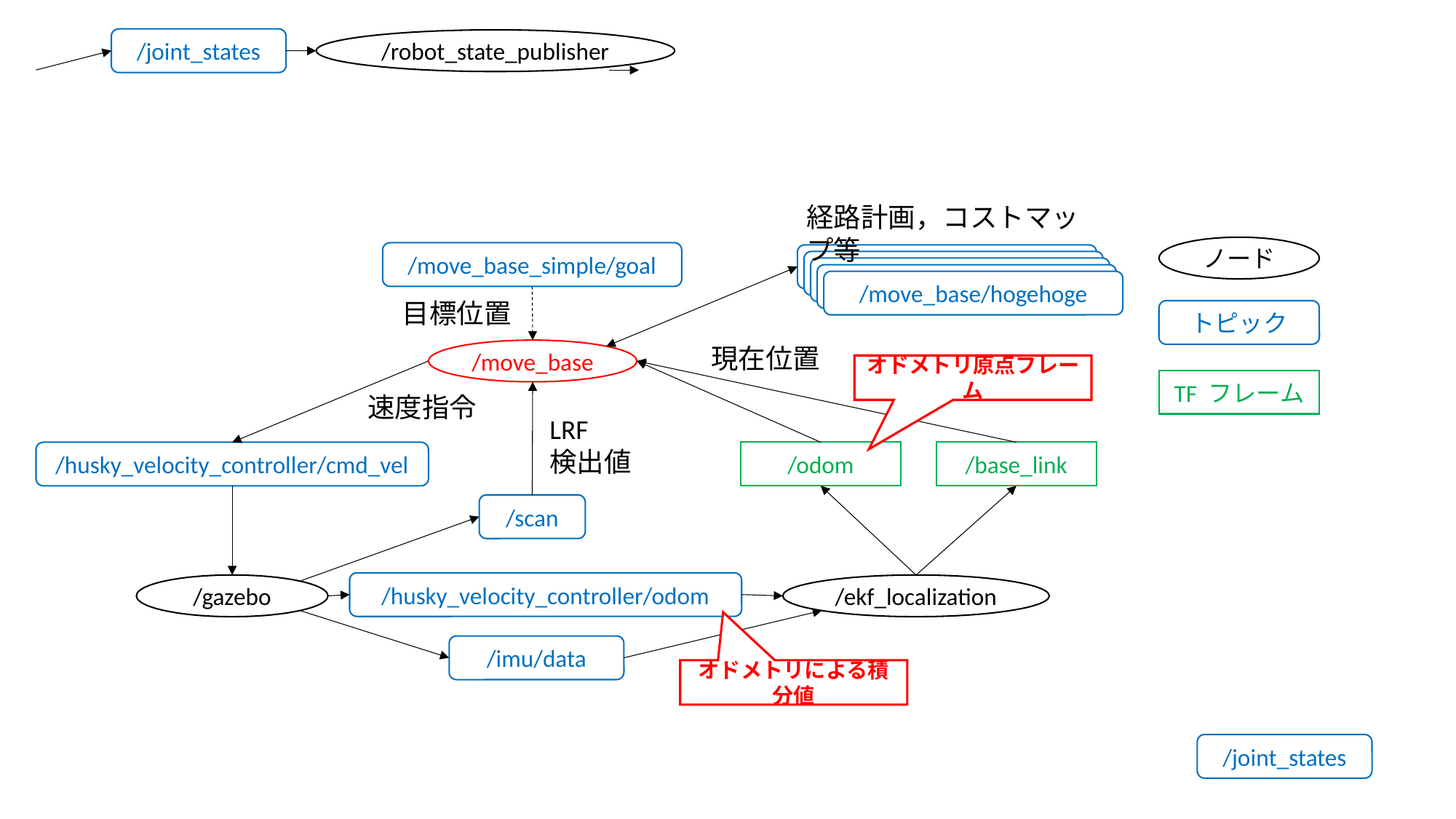

/joint_states
/robot_state_publisher
経路計画，コストマップ等
ノード
/move_base_simple/goal
/move_base/hogehoge
/move_base/hogehoge
/move_base/hogehoge
/move_base/hogehoge
/move_base/hogehoge
目標位置
トピック
現在位置
/move_base
オドメトリ原点フレーム
TF フレーム
速度指令
LRF
検出値
/husky_velocity_controller/cmd_vel
/base_link
/odom
/scan
/husky_velocity_controller/odom
/gazebo
/ekf_localization
/imu/data
オドメトリによる積分値
/joint_states